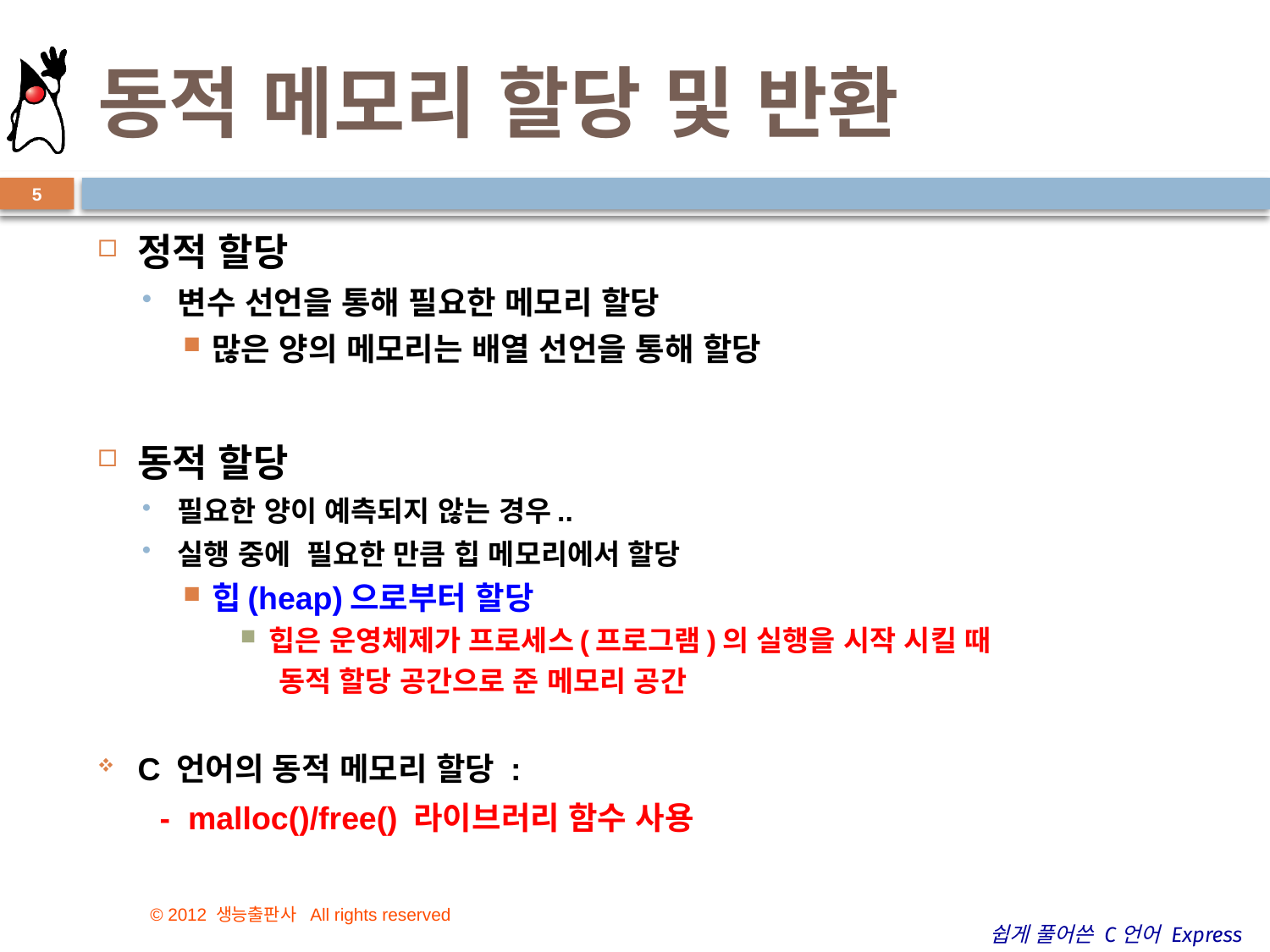

# 동적 메모리 할당 및 반환
5
정적 할당
변수 선언을 통해 필요한 메모리 할당
많은 양의 메모리는 배열 선언을 통해 할당

동적 할당
필요한 양이 예측되지 않는 경우..
실행 중에  필요한 만큼 힙 메모리에서 할당
힙(heap)으로부터 할당
힙은 운영체제가 프로세스(프로그램)의 실행을 시작 시킬 때
    동적 할당 공간으로 준 메모리 공간

C 언어의 동적 메모리 할당 :
       -  malloc()/free() 라이브러리 함수 사용